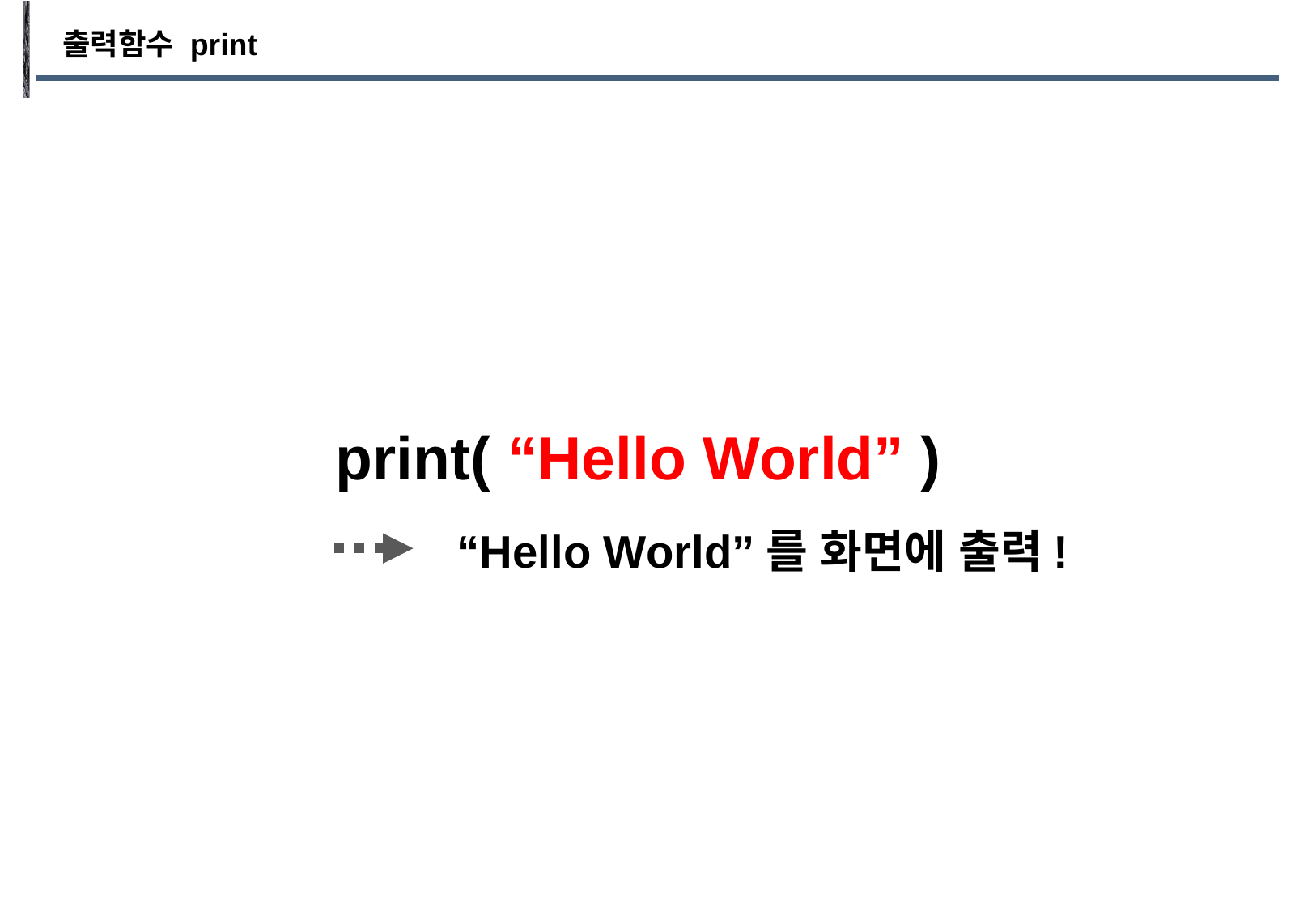

출력함수 print

print( “Hello World” )
“Hello World”를 화면에 출력!